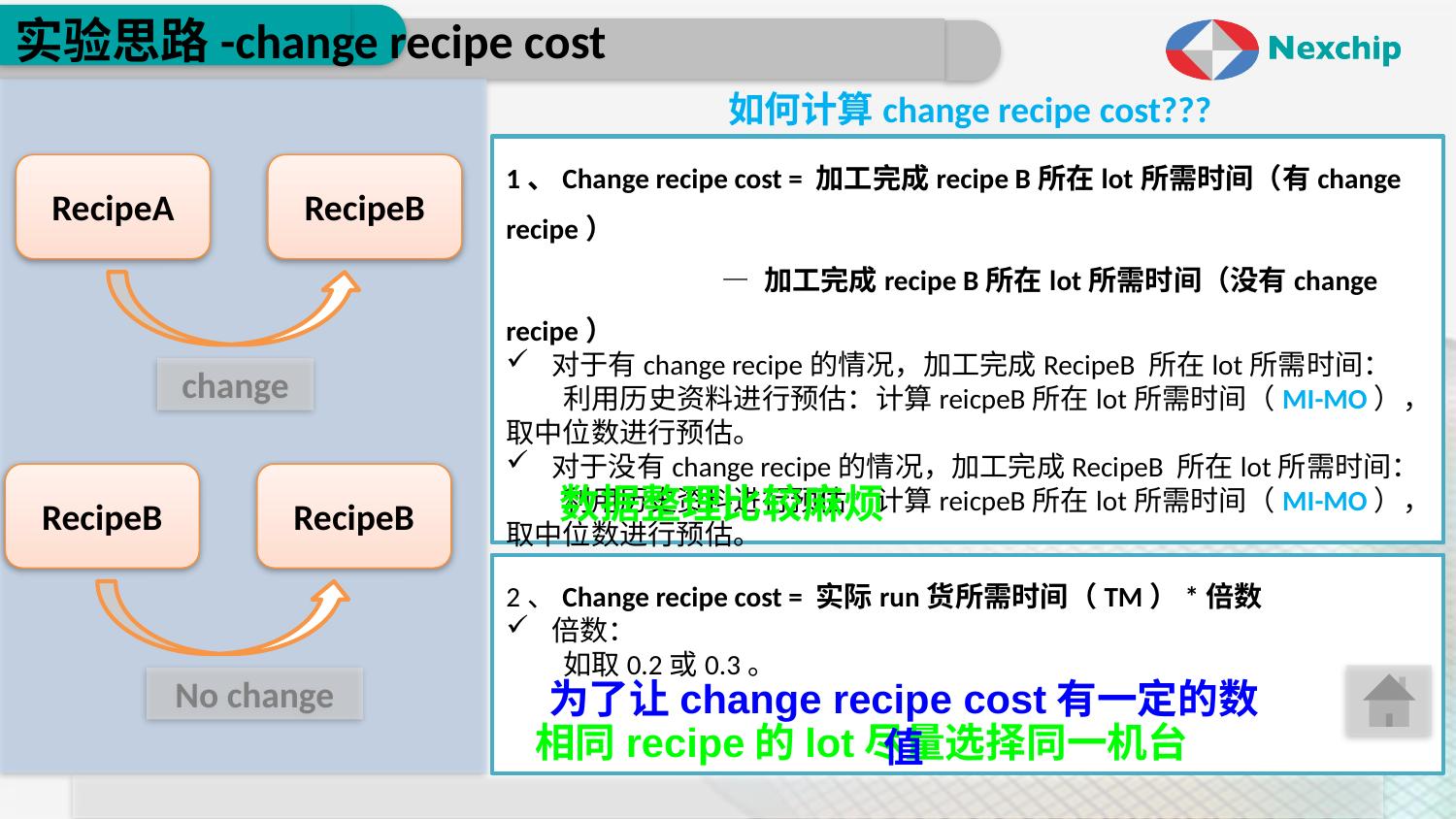

# 实验思路-change recipe cost

如何计算change recipe cost???
1、Change recipe cost = 加工完成recipe B所在lot所需时间（有change recipe）
                                 — 加工完成recipe B所在lot所需时间（没有change recipe）
对于有change recipe的情况，加工完成RecipeB 所在lot所需时间：
        利用历史资料进行预估：计算reicpeB所在lot所需时间（MI-MO），取中位数进行预估。
对于没有change recipe的情况，加工完成RecipeB 所在lot所需时间：
        利用历史资料进行预估：计算reicpeB所在lot所需时间（MI-MO），取中位数进行预估。

RecipeA
RecipeB

change
RecipeB
RecipeB
数据整理比较麻烦
2、Change recipe cost = 实际run货所需时间（TM）*倍数
倍数：
        如取0.2或0.3。

为了让change recipe cost有一定的数值
No change
相同recipe的lot尽量选择同一机台